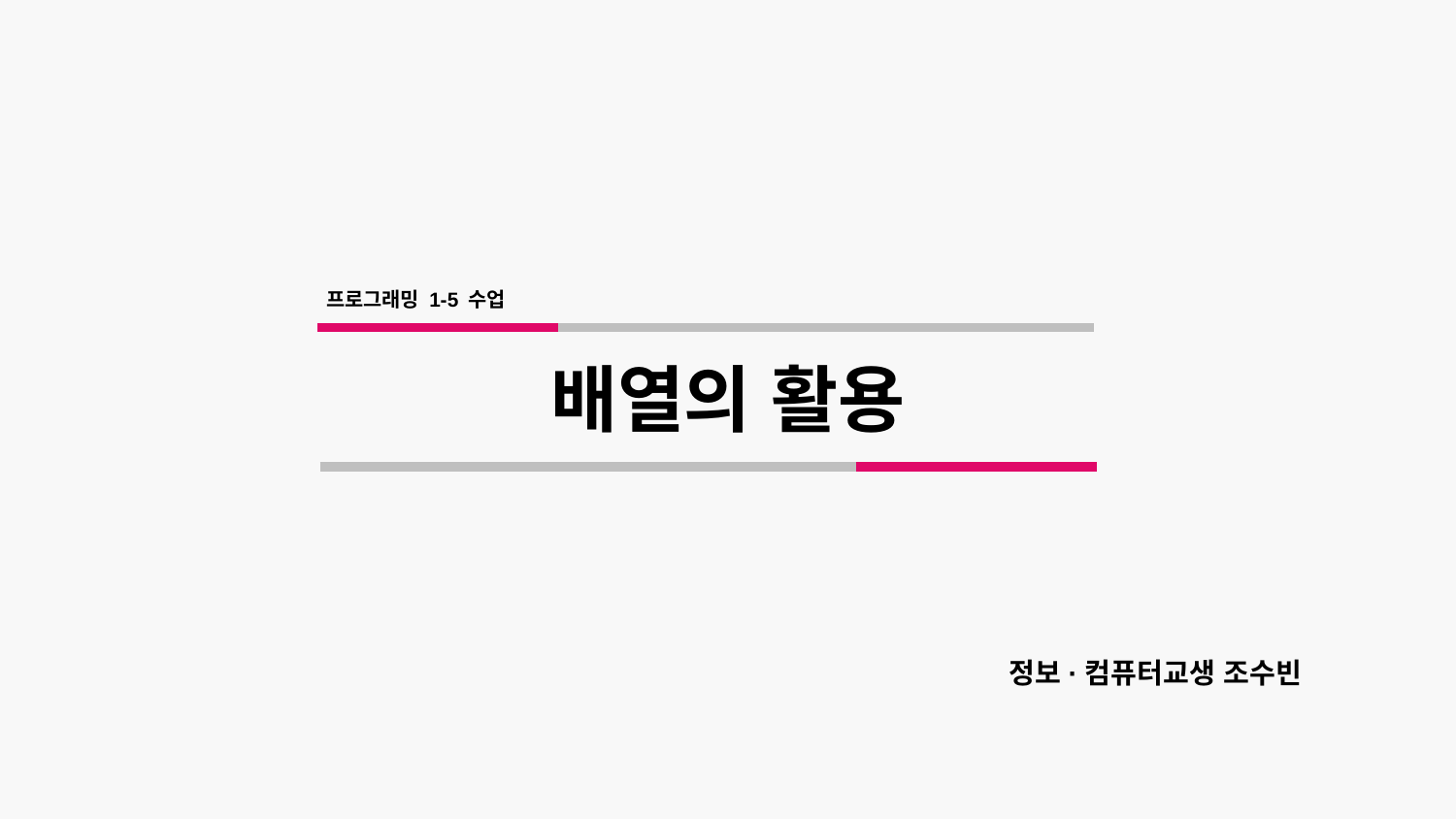

프로그래밍 1-5 수업
배열의 활용
정보·컴퓨터교생 조수빈